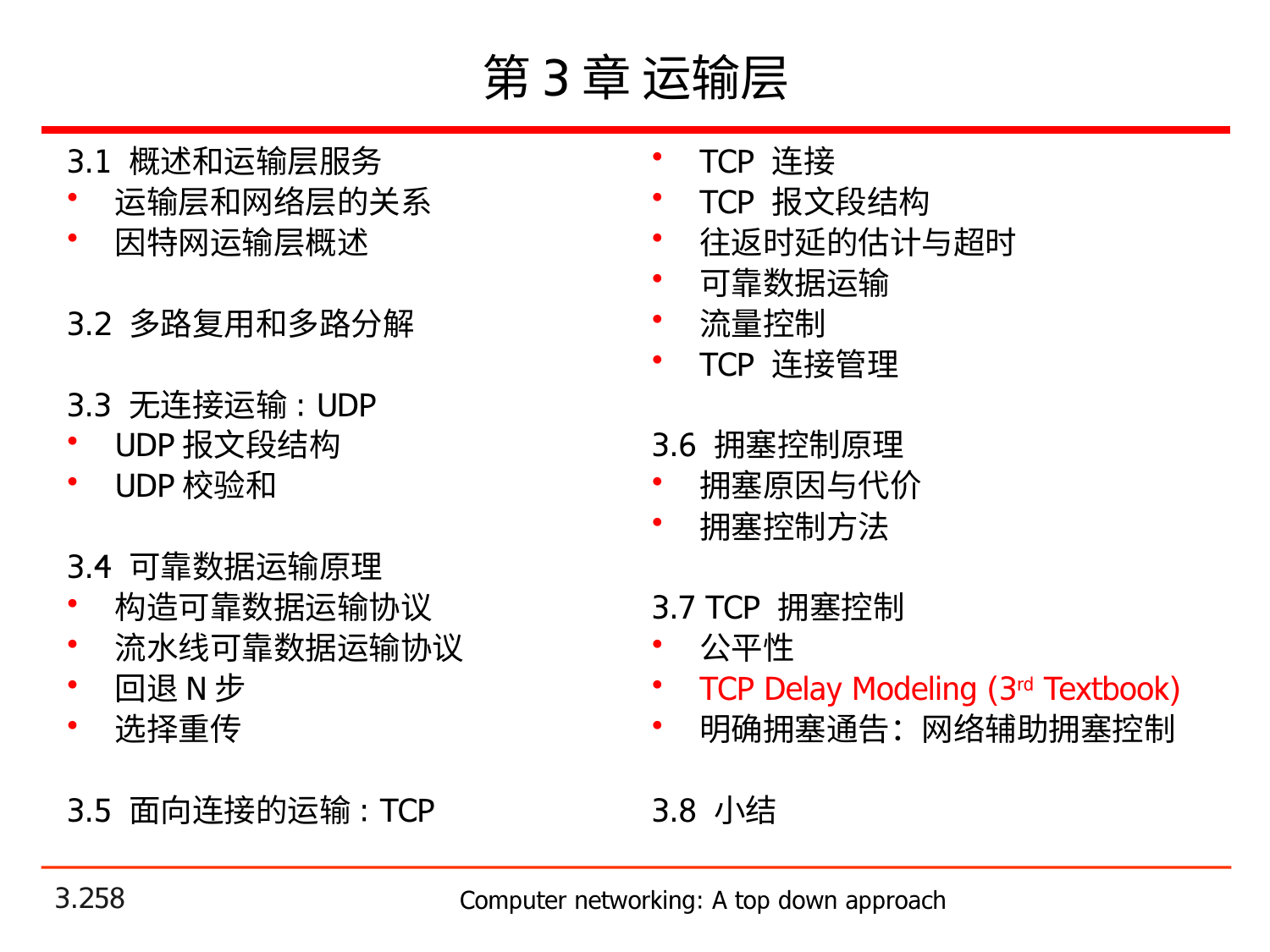

# 第3章 运输层
TCP 连接
TCP 报文段结构
往返时延的估计与超时
可靠数据运输
流量控制
TCP 连接管理

3.6 拥塞控制原理
拥塞原因与代价
拥塞控制方法

3.7 TCP 拥塞控制
公平性
TCP Delay Modeling (3rd Textbook)
明确拥塞通告：网络辅助拥塞控制

3.8 小结
3.1 概述和运输层服务
运输层和网络层的关系
因特网运输层概述

3.2 多路复用和多路分解

3.3 无连接运输: UDP
UDP报文段结构
UDP校验和

3.4 可靠数据运输原理
构造可靠数据运输协议
流水线可靠数据运输协议
回退N步
选择重传

3.5 面向连接的运输: TCP
Computer networking: A top down approach